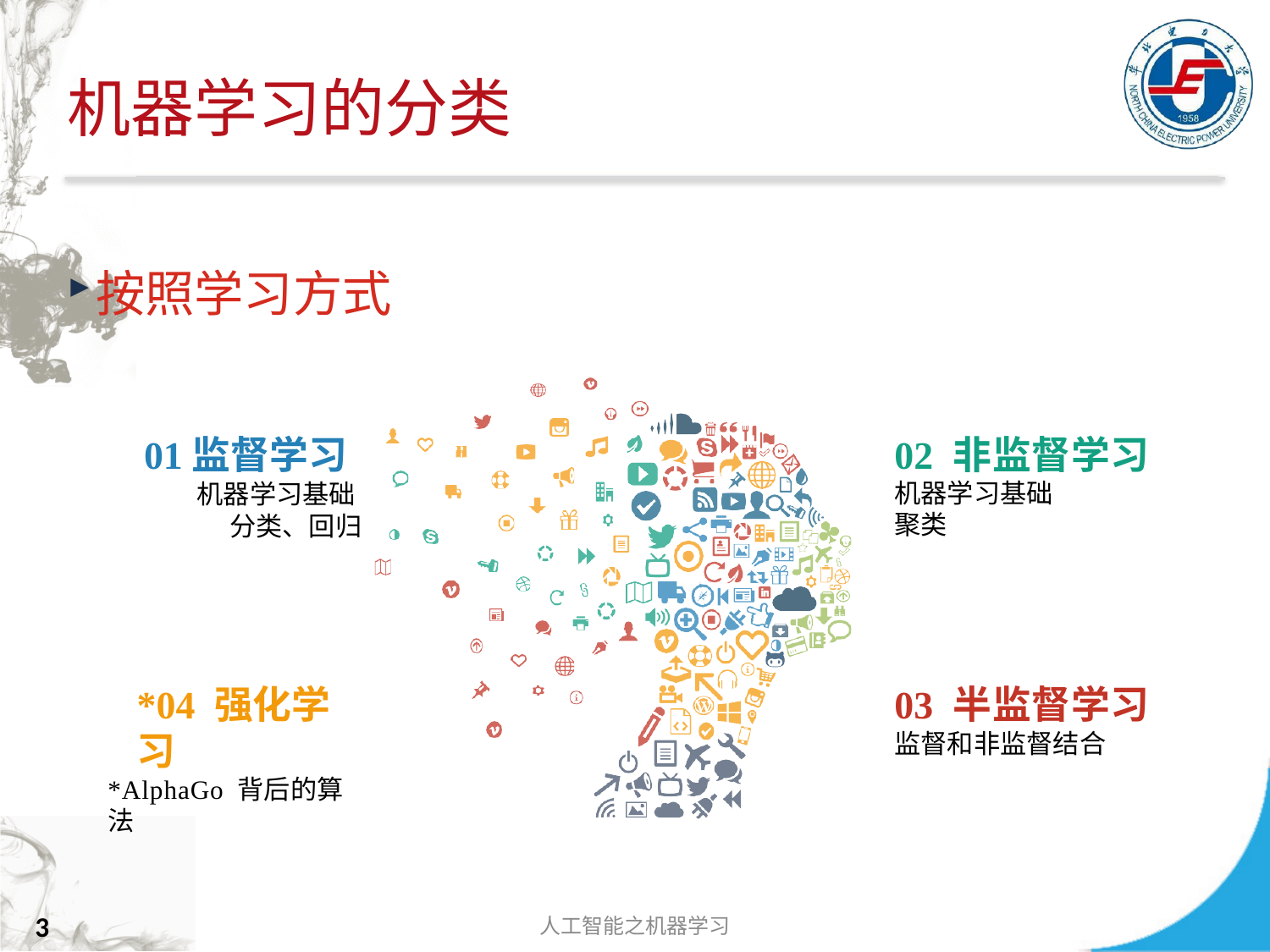

# 机器学习的分类
按照学习方式

01监督学习
机器学习基础
分类、回归
02 非监督学习
机器学习基础
聚类

*04 强化学习
*AlphaGo 背后的算法
03 半监督学习
监督和非监督结合

人工智能之机器学习
3